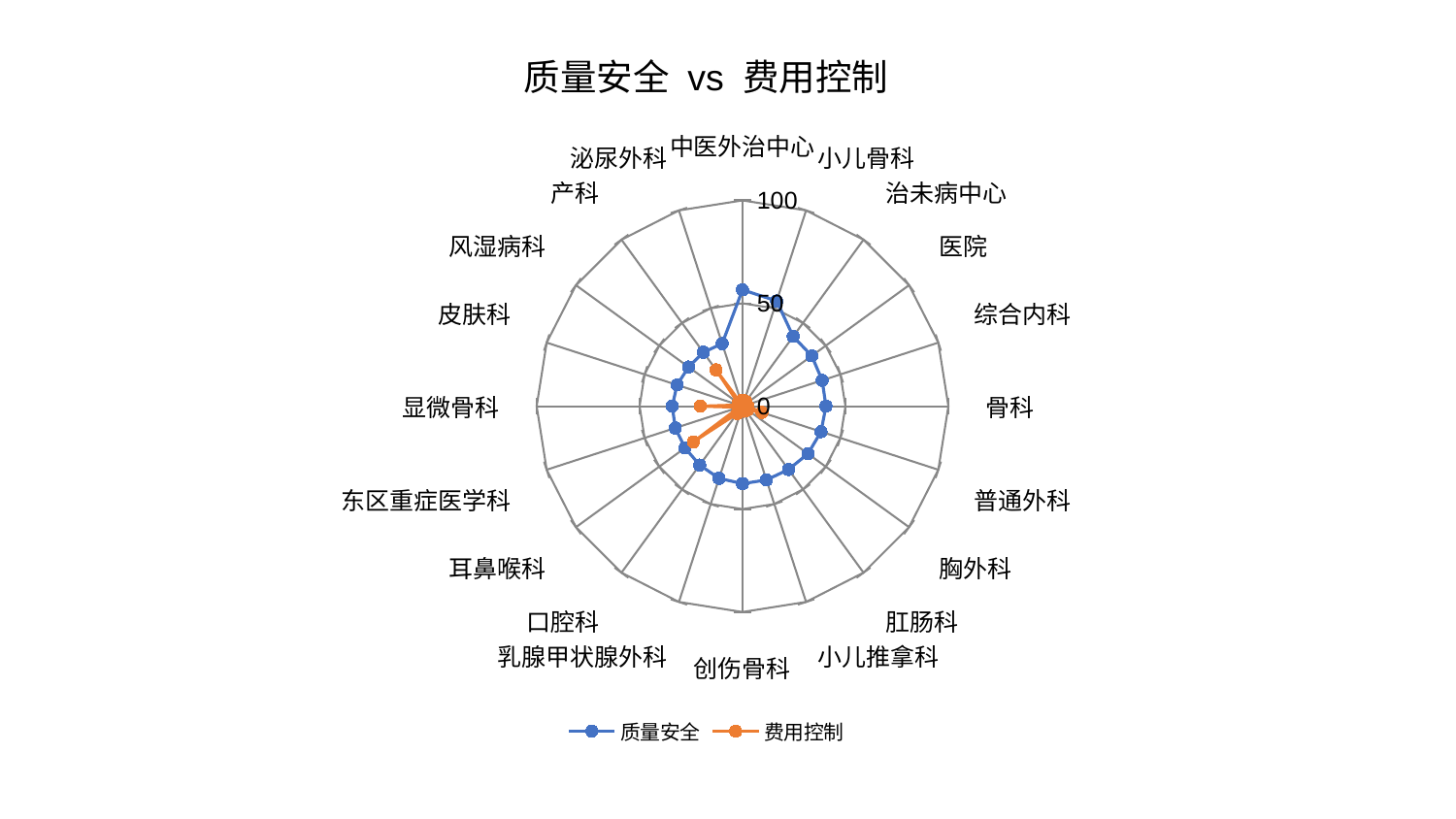

### Chart: 质量安全 vs 费用控制

| Category | 质量安全 | 费用控制 |
|---|---|---|
| 中医外治中心 | 56.56414514077342 | 2.9053202875422484 |
| 小儿骨科 | 53.754181145553524 | 1.974376703035204 |
| 治未病中心 | 41.90768816203105 | 2.7370043549311376 |
| 医院 | 41.58694432647546 | 0.8475689803018152 |
| 综合内科 | 40.69130485745192 | 1.232503563807275 |
| 骨科 | 40.5412878575252 | 2.5612196963370293 |
| 普通外科 | 40.11895873913442 | 9.930393992138391 |
| 胸外科 | 39.313048555478716 | 3.0186680744590406 |
| 肛肠科 | 38.02662875255963 | 1.0366171283578682 |
| 小儿推拿科 | 37.68123077260476 | 2.5776882826145346 |
| 创伤骨科 | 37.65056864110018 | 1.888952049271061 |
| 乳腺甲状腺外科 | 36.86971765090546 | 1.8066457679636934 |
| 口腔科 | 35.37493209040227 | 4.373660004937506 |
| 耳鼻喉科 | 34.54365606264152 | 29.505770841879716 |
| 东区重症医学科 | 34.31546220830878 | 1.6318558693659413 |
| 显微骨科 | 34.15394181638153 | 20.459089746908692 |
| 皮肤科 | 33.411414116961126 | 1.721751252707056 |
| 风湿病科 | 32.383968721184694 | 2.6063980048152926 |
| 产科 | 32.37715281971781 | 21.848520456399132 |
| 泌尿外科 | 31.9445036973644 | 0.72938663544803 |
7